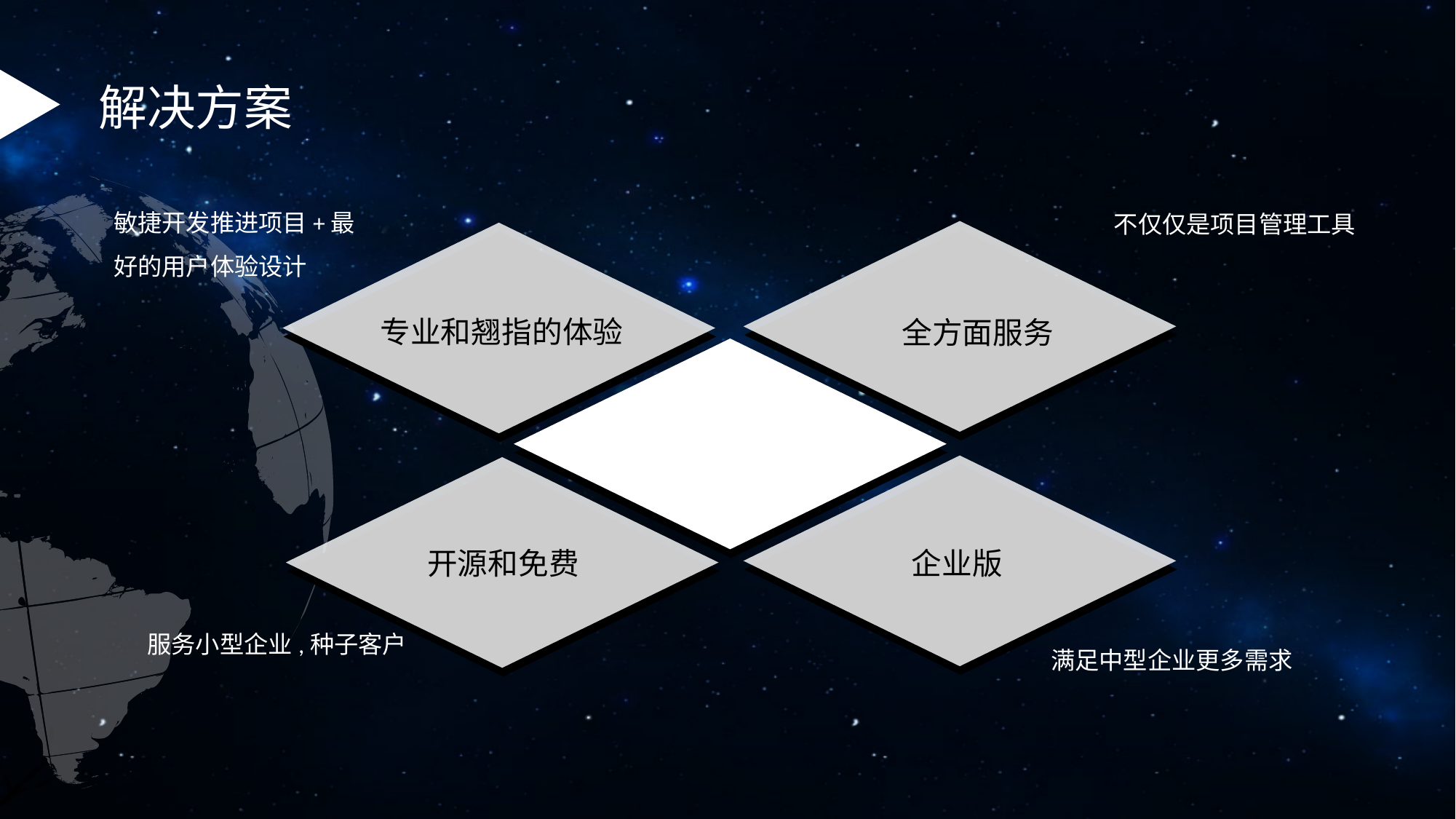

解决方案

敏捷开发推进项目+最好的用户体验设计
不仅仅是项目管理工具

全方面服务

专业和翘指的体验

企业版

开源和免费
服务小型企业,种子客户
满足中型企业更多需求
.